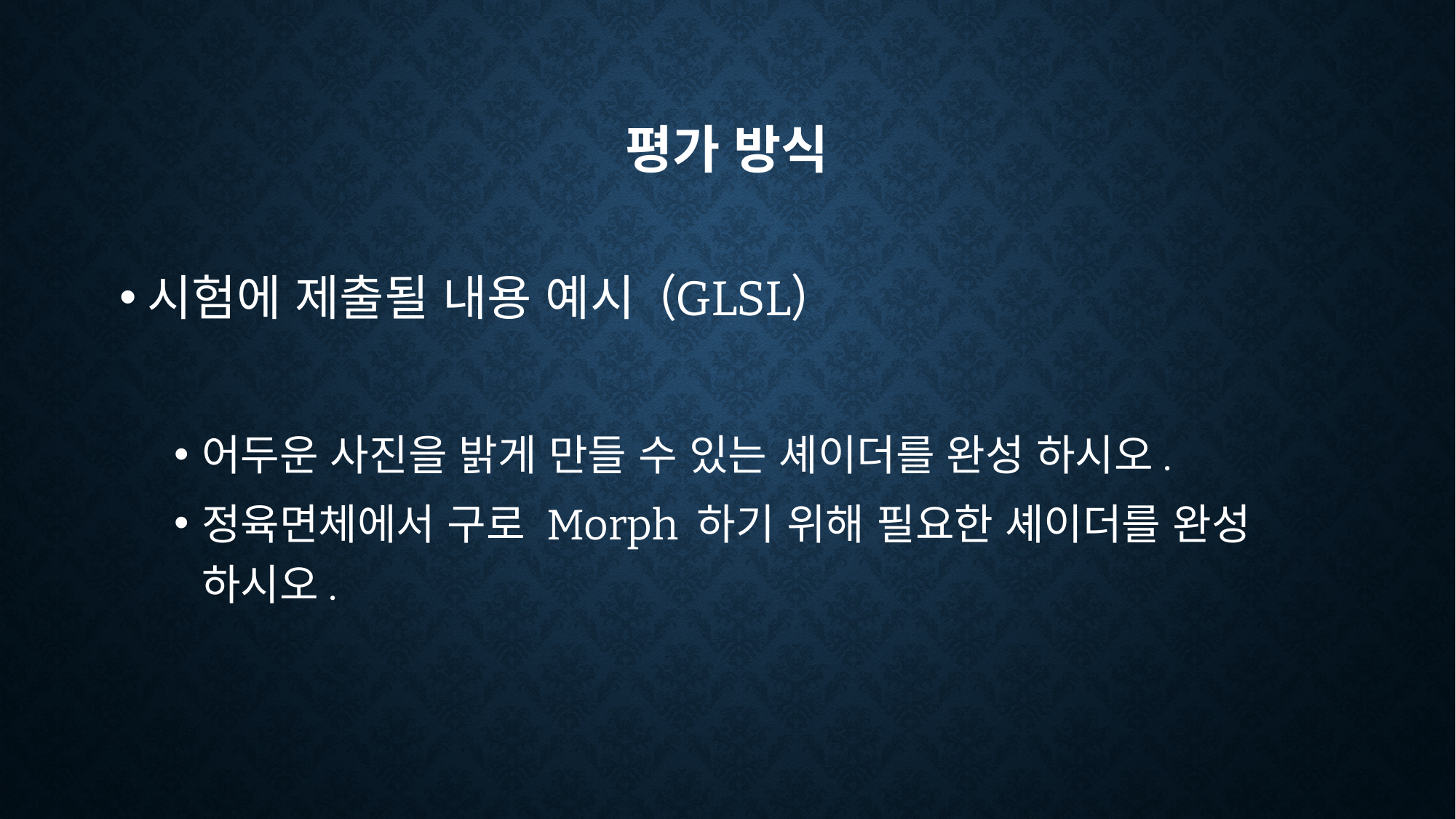

# 평가 방식
시험에 제출될 내용 예시 (GLSL)

어두운 사진을 밝게 만들 수 있는 셰이더를 완성 하시오.
정육면체에서 구로 Morph 하기 위해 필요한 셰이더를 완성 하시오.